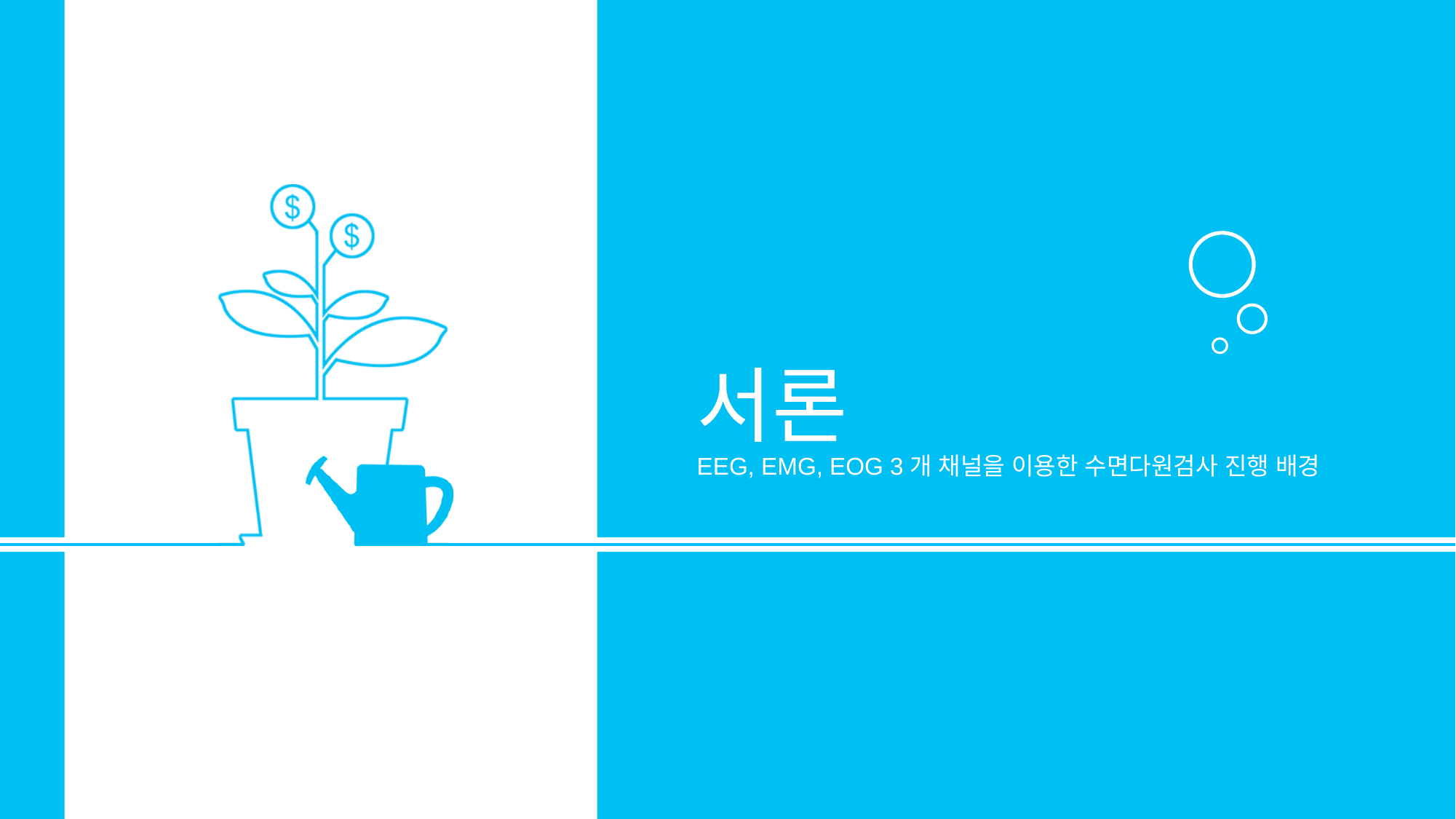

서론
EEG, EMG, EOG 3개 채널을 이용한 수면다원검사 진행 배경